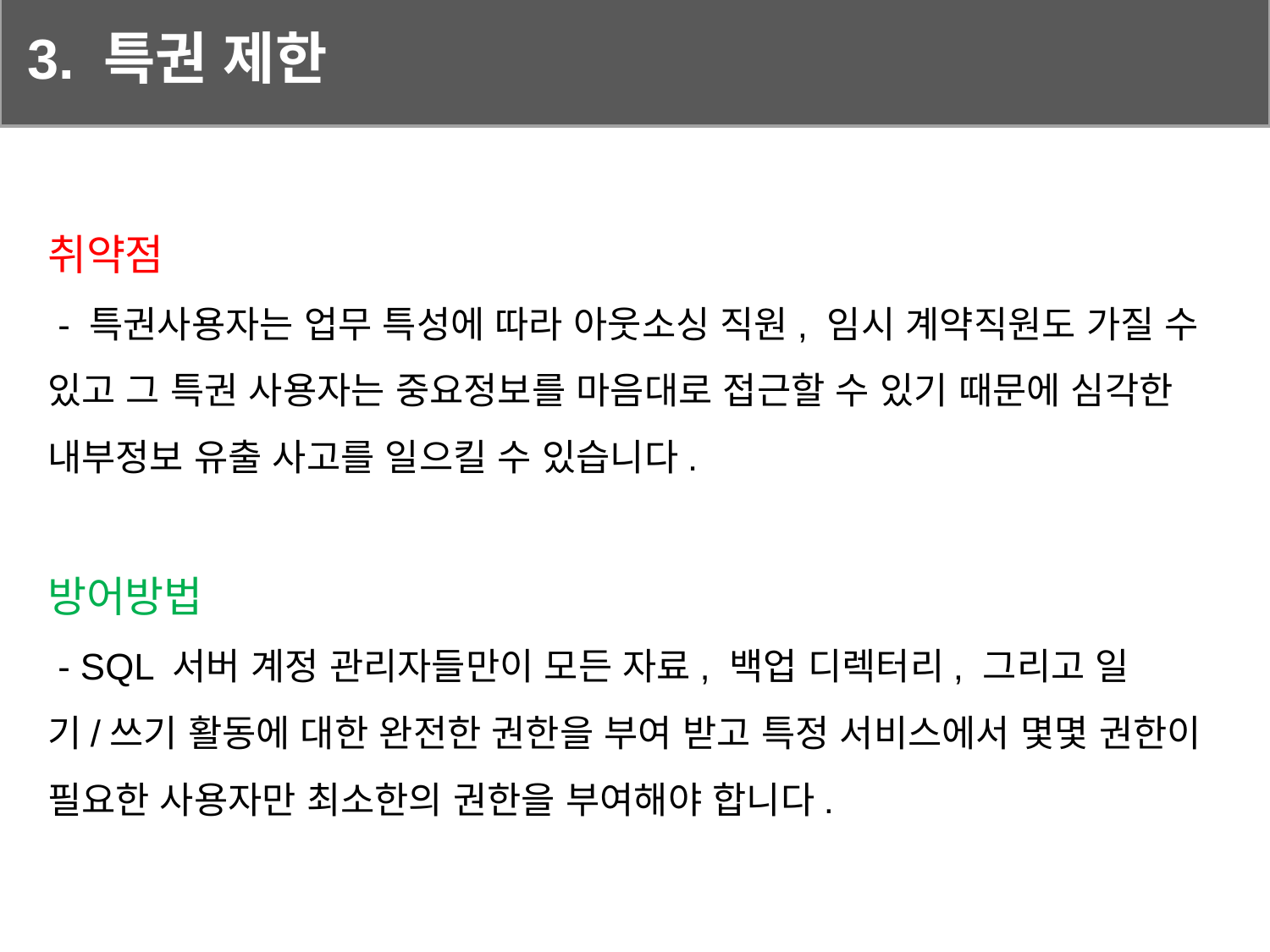

3. 특권 제한
취약점
 - 특권사용자는 업무 특성에 따라 아웃소싱 직원, 임시 계약직원도 가질 수
있고 그 특권 사용자는 중요정보를 마음대로 접근할 수 있기 때문에 심각한 내부정보 유출 사고를 일으킬 수 있습니다.

방어방법
 - SQL 서버 계정 관리자들만이 모든 자료, 백업 디렉터리, 그리고 일기/쓰기 활동에 대한 완전한 권한을 부여 받고 특정 서비스에서 몇몇 권한이 필요한 사용자만 최소한의 권한을 부여해야 합니다.